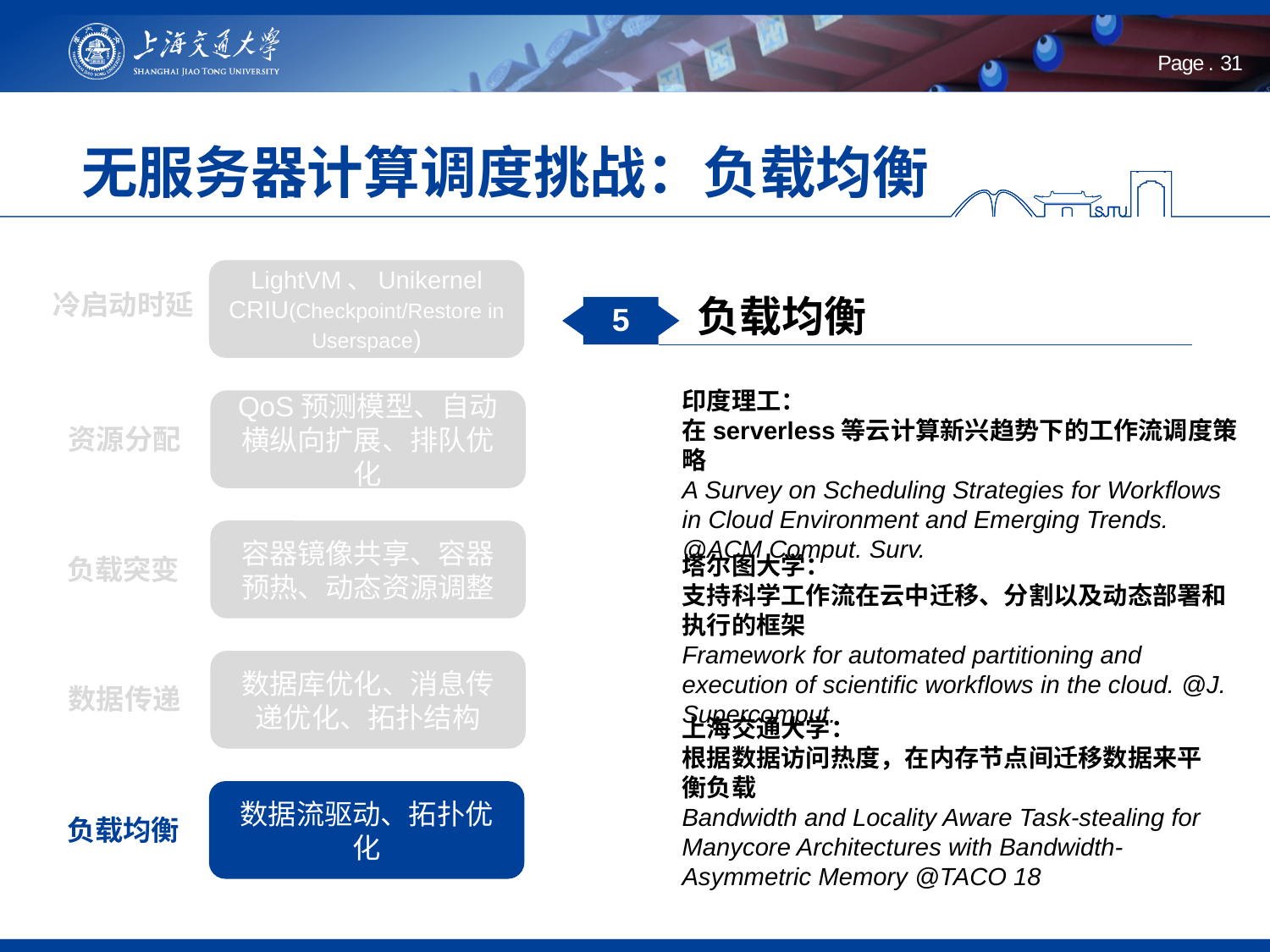

# 无服务器计算调度挑战：负载均衡
LightVM、Unikernel
CRIU(Checkpoint/Restore in Userspace)
冷启动时延
负载均衡
5

印度理工：
在serverless等云计算新兴趋势下的工作流调度策略
A Survey on Scheduling Strategies for Workflows in Cloud Environment and Emerging Trends. @ACM Comput. Surv.

QoS预测模型、自动横纵向扩展、排队优化
资源分配
容器镜像共享、容器预热、动态资源调整
塔尔图大学：
支持科学工作流在云中迁移、分割以及动态部署和执行的框架
Framework for automated partitioning and execution of scientific workflows in the cloud. @J. Supercomput.
负载突变
数据库优化、消息传递优化、拓扑结构
数据传递
上海交通大学：
根据数据访问热度，在内存节点间迁移数据来平衡负载
Bandwidth and Locality Aware Task-stealing for Manycore Architectures with Bandwidth-Asymmetric Memory @TACO 18

数据流驱动、拓扑优化
负载均衡